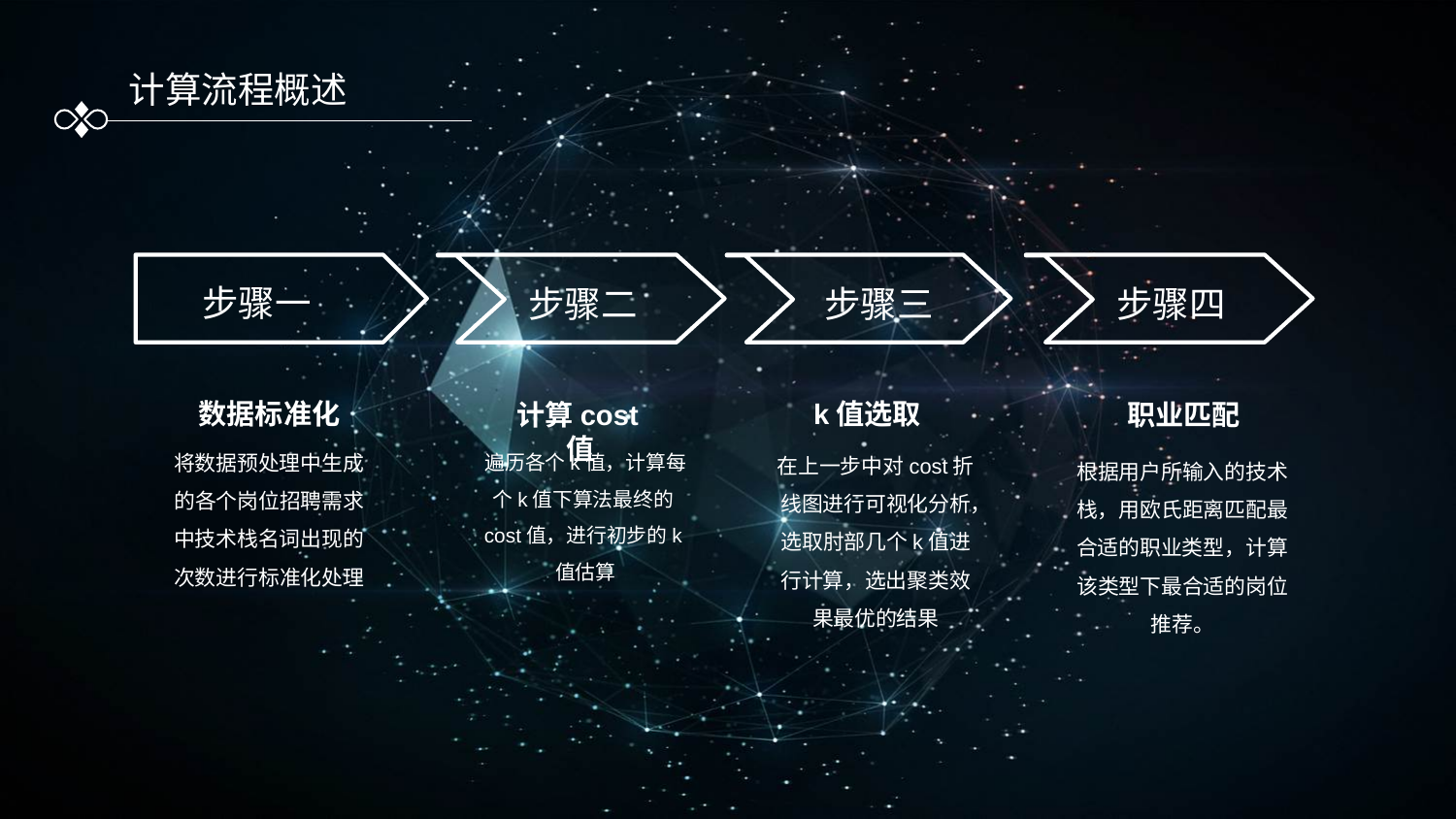

计算流程概述

步骤一

步骤二

步骤三

步骤四
k值选取
在上一步中对cost折线图进行可视化分析，选取肘部几个k值进行计算，选出聚类效果最优的结果
数据标准化
将数据预处理中生成的各个岗位招聘需求中技术栈名词出现的次数进行标准化处理
计算cost值
遍历各个k值，计算每个k值下算法最终的cost值，进行初步的k值估算
职业匹配
根据用户所输入的技术栈，用欧氏距离匹配最合适的职业类型，计算该类型下最合适的岗位推荐。